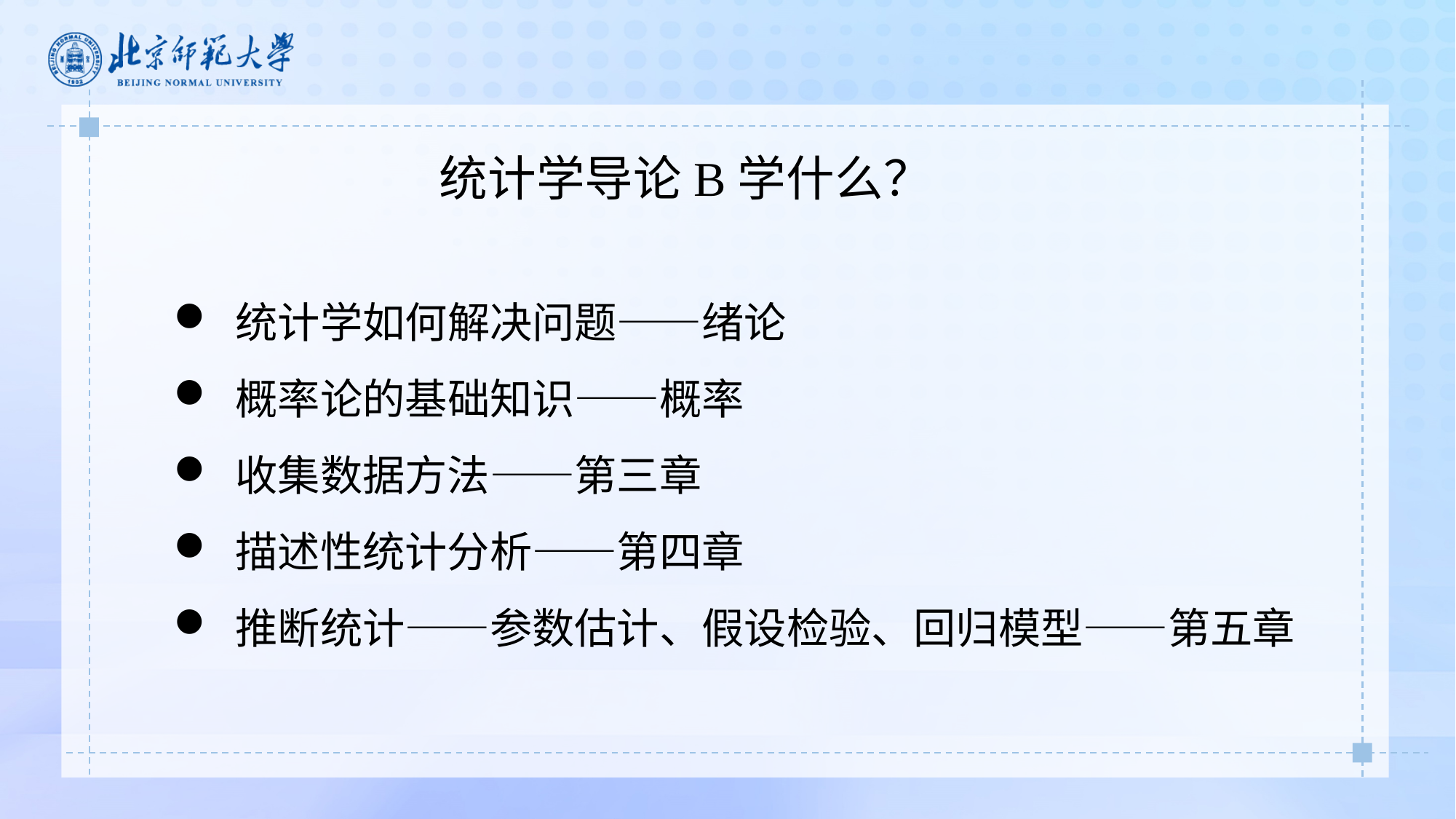

统计学导论B学什么？
 统计学如何解决问题——绪论
 概率论的基础知识——概率
 收集数据方法——第三章
 描述性统计分析——第四章
 推断统计——参数估计、假设检验、回归模型——第五章